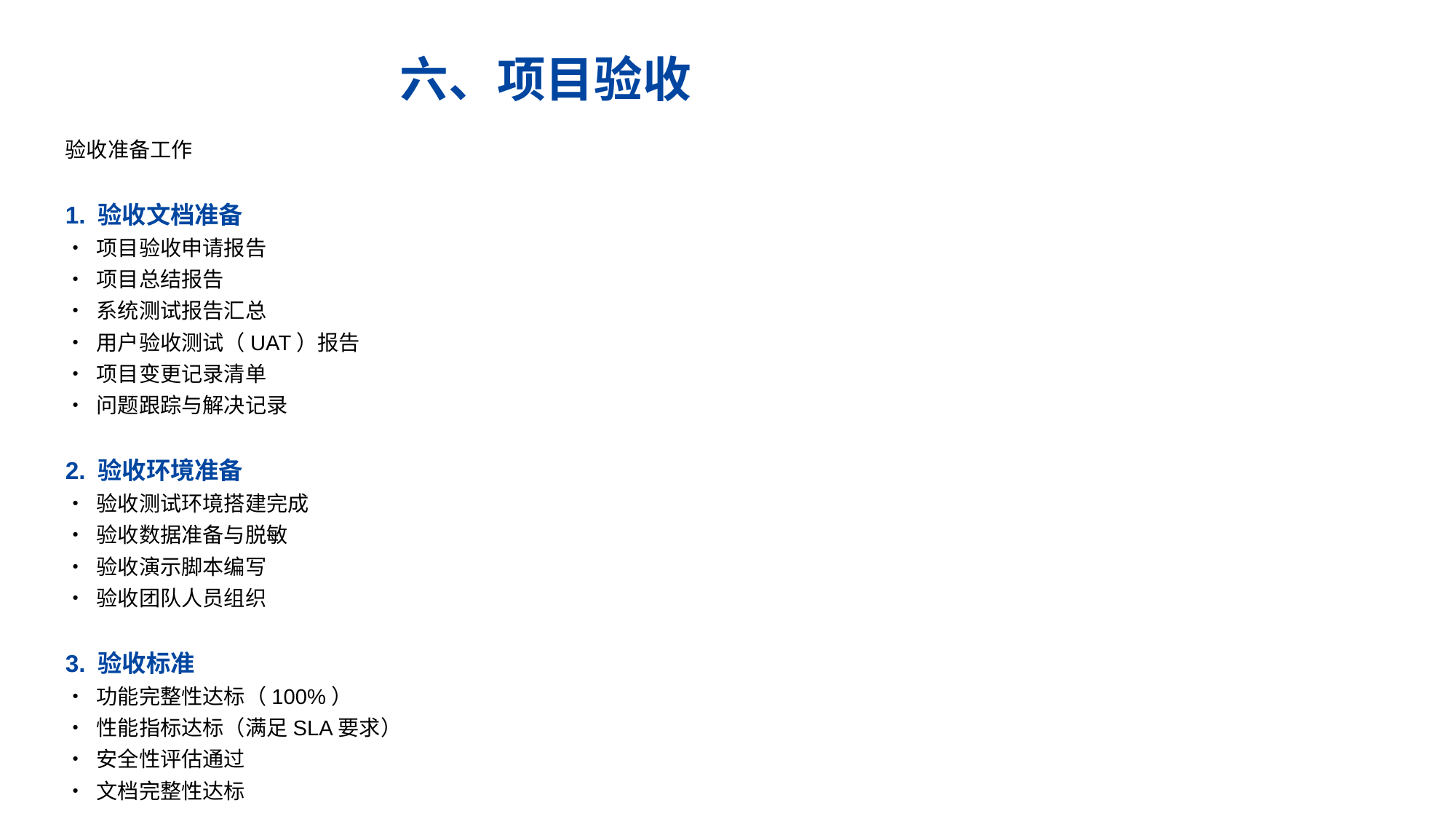

六、项目验收
验收准备工作

1. 验收文档准备
• 项目验收申请报告
• 项目总结报告
• 系统测试报告汇总
• 用户验收测试（UAT）报告
• 项目变更记录清单
• 问题跟踪与解决记录

2. 验收环境准备
• 验收测试环境搭建完成
• 验收数据准备与脱敏
• 验收演示脚本编写
• 验收团队人员组织

3. 验收标准
• 功能完整性达标（100%）
• 性能指标达标（满足SLA要求）
• 安全性评估通过
• 文档完整性达标